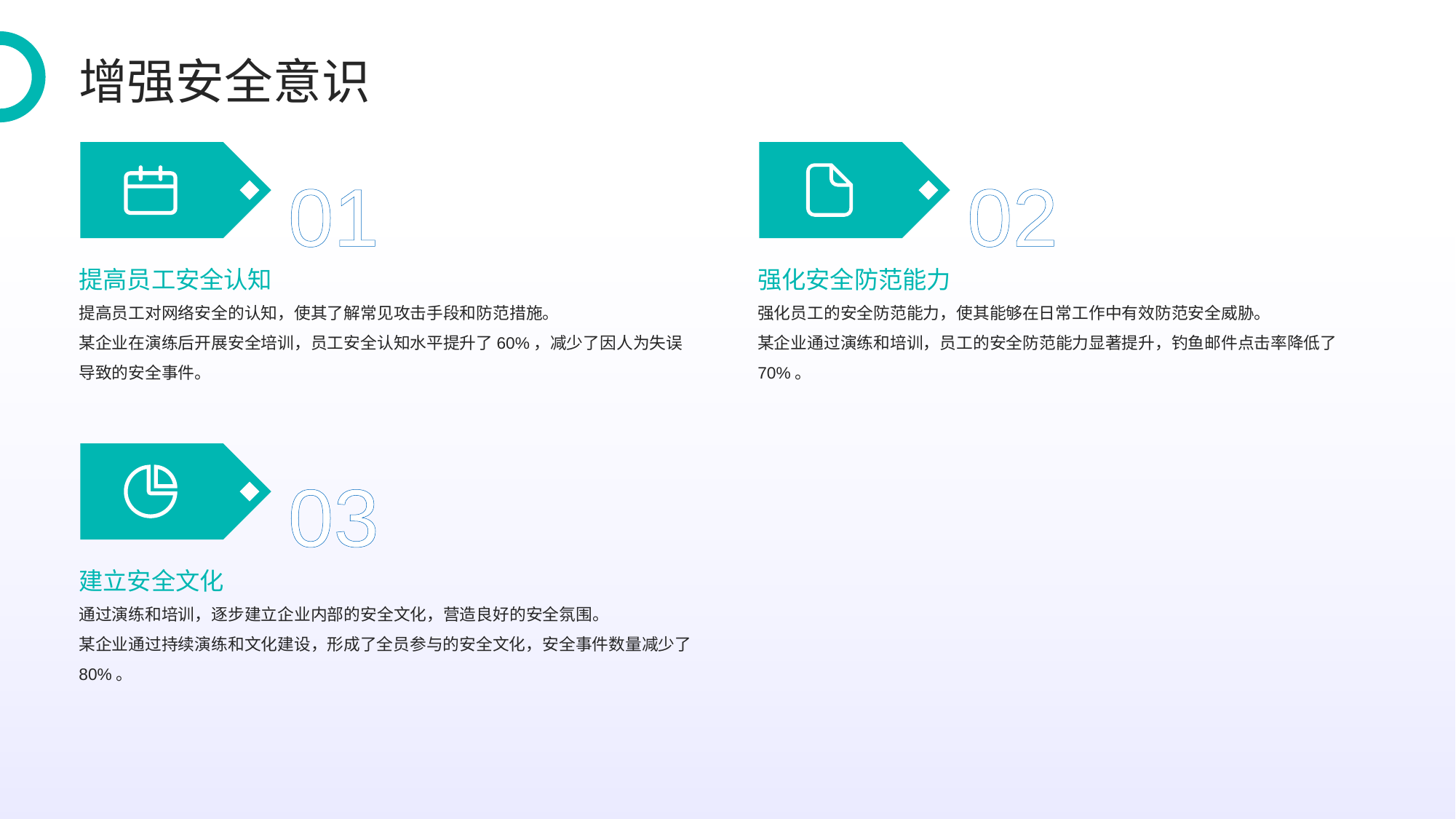

增强安全意识
01
02

提高员工安全认知
强化安全防范能力
提高员工对网络安全的认知，使其了解常见攻击手段和防范措施。
某企业在演练后开展安全培训，员工安全认知水平提升了60%，减少了因人为失误导致的安全事件。
强化员工的安全防范能力，使其能够在日常工作中有效防范安全威胁。
某企业通过演练和培训，员工的安全防范能力显著提升，钓鱼邮件点击率降低了70%。
03

建立安全文化
通过演练和培训，逐步建立企业内部的安全文化，营造良好的安全氛围。
某企业通过持续演练和文化建设，形成了全员参与的安全文化，安全事件数量减少了80%。